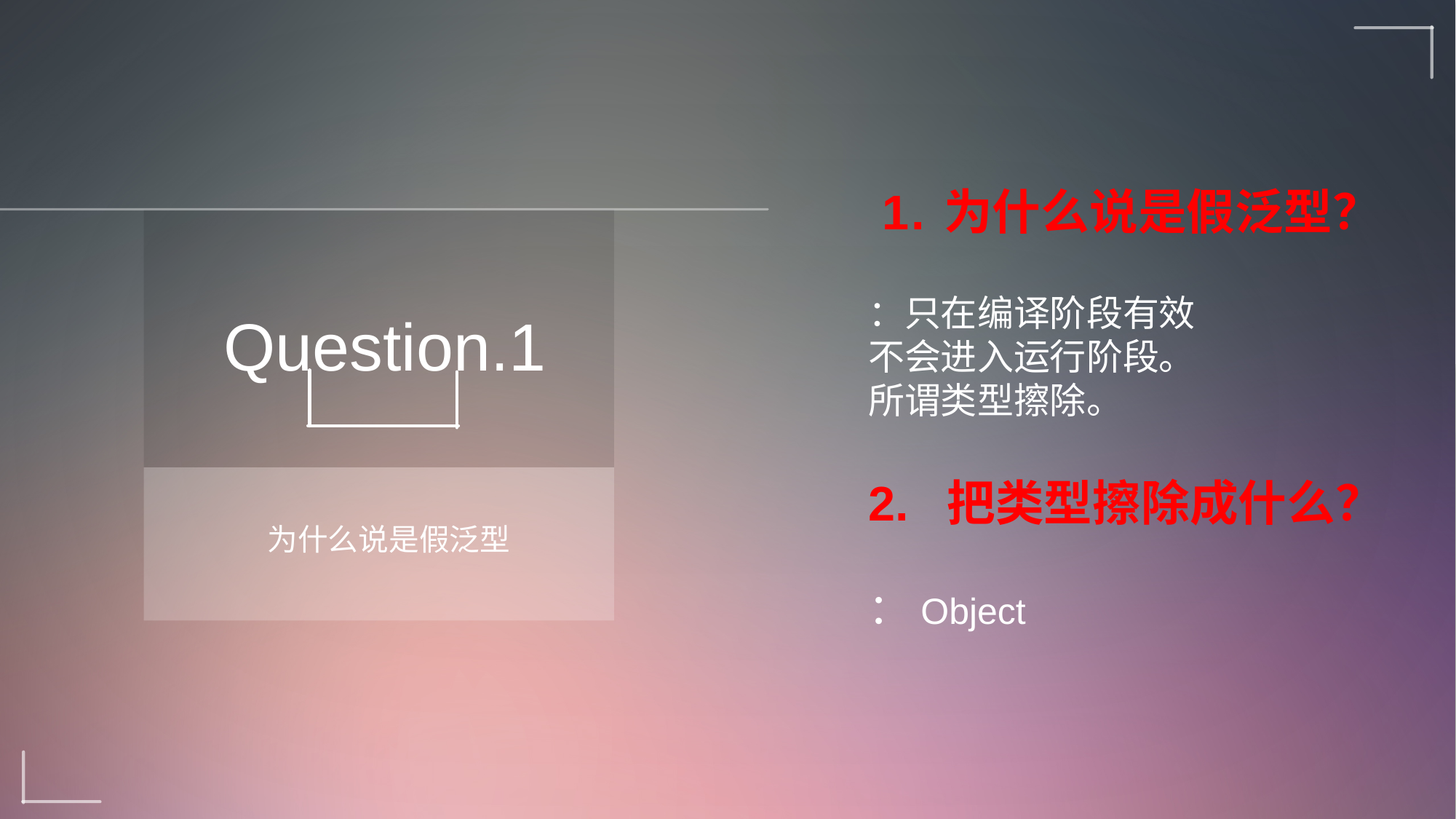

为什么说是假泛型？

：只在编译阶段有效
不会进入运行阶段。
所谓类型擦除。

2.  把类型擦除成什么？

：Object

Question.1

为什么说是假泛型